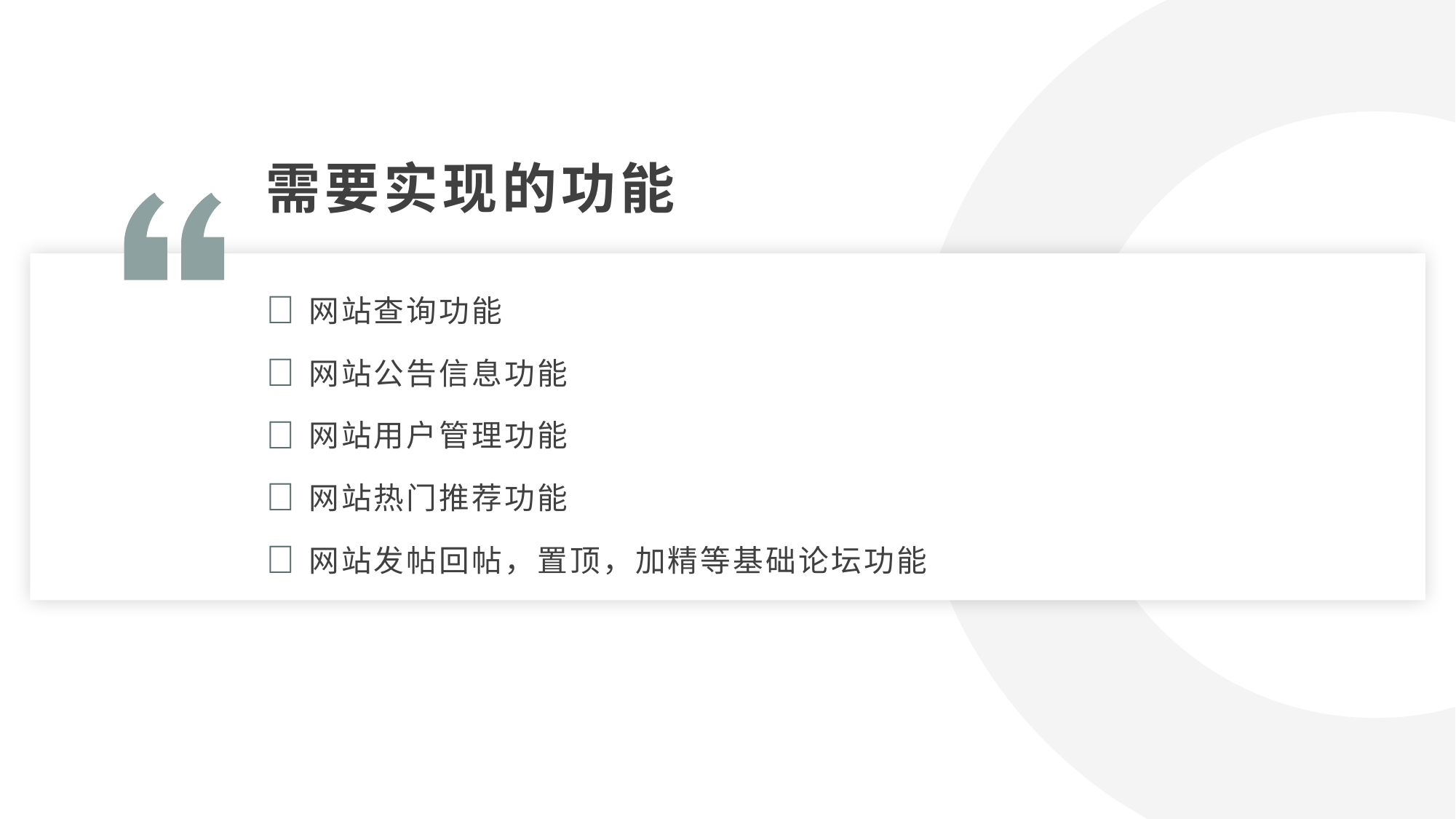

需要实现的功能

网站查询功能
网站公告信息功能
网站用户管理功能
网站热门推荐功能
网站发帖回帖，置顶，加精等基础论坛功能